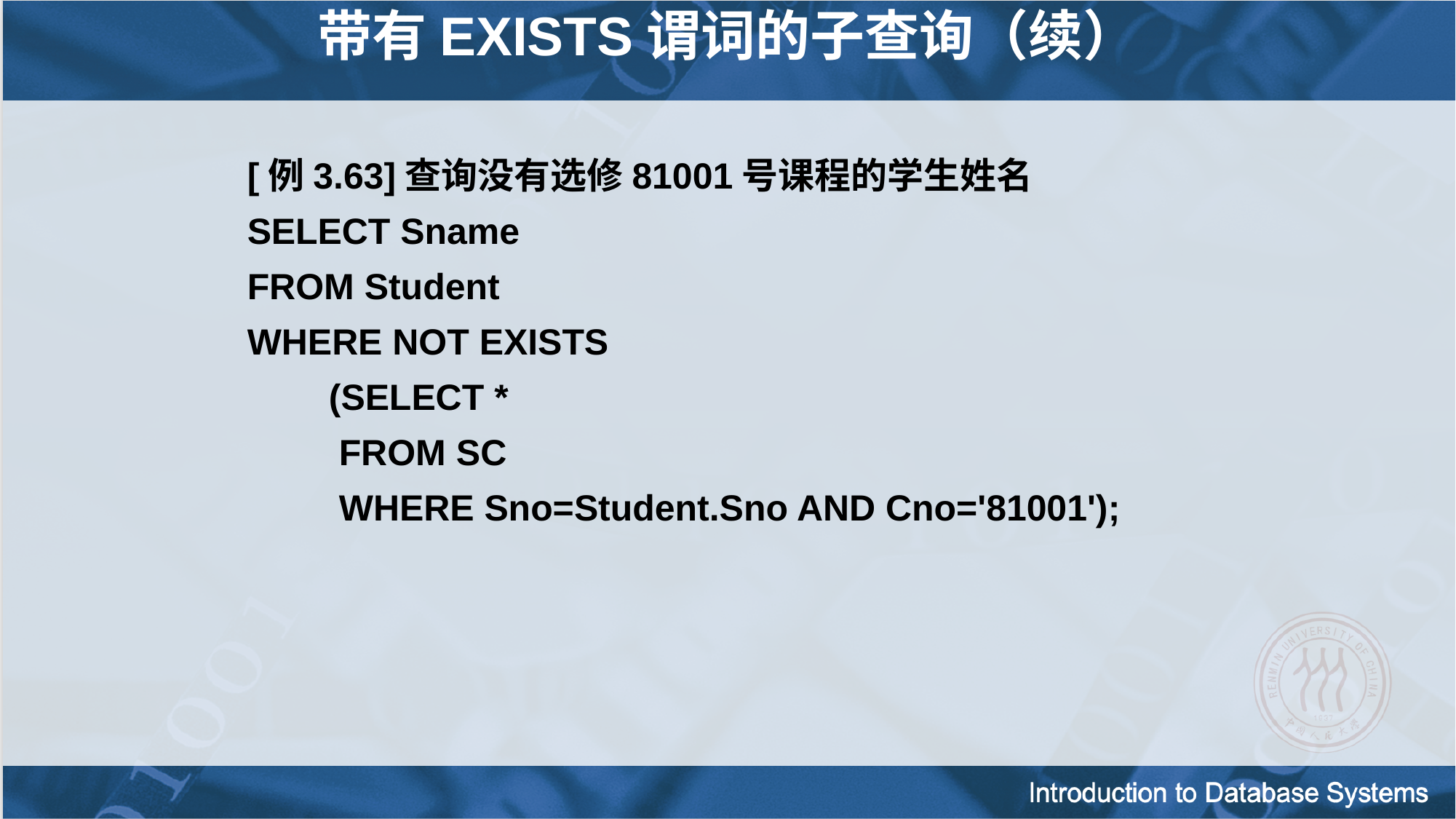

带有EXISTS谓词的子查询（续）
[例3.63]查询没有选修81001号课程的学生姓名
SELECT Sname
FROM Student
WHERE NOT EXISTS
        (SELECT *
         FROM SC
         WHERE Sno=Student.Sno AND Cno='81001');